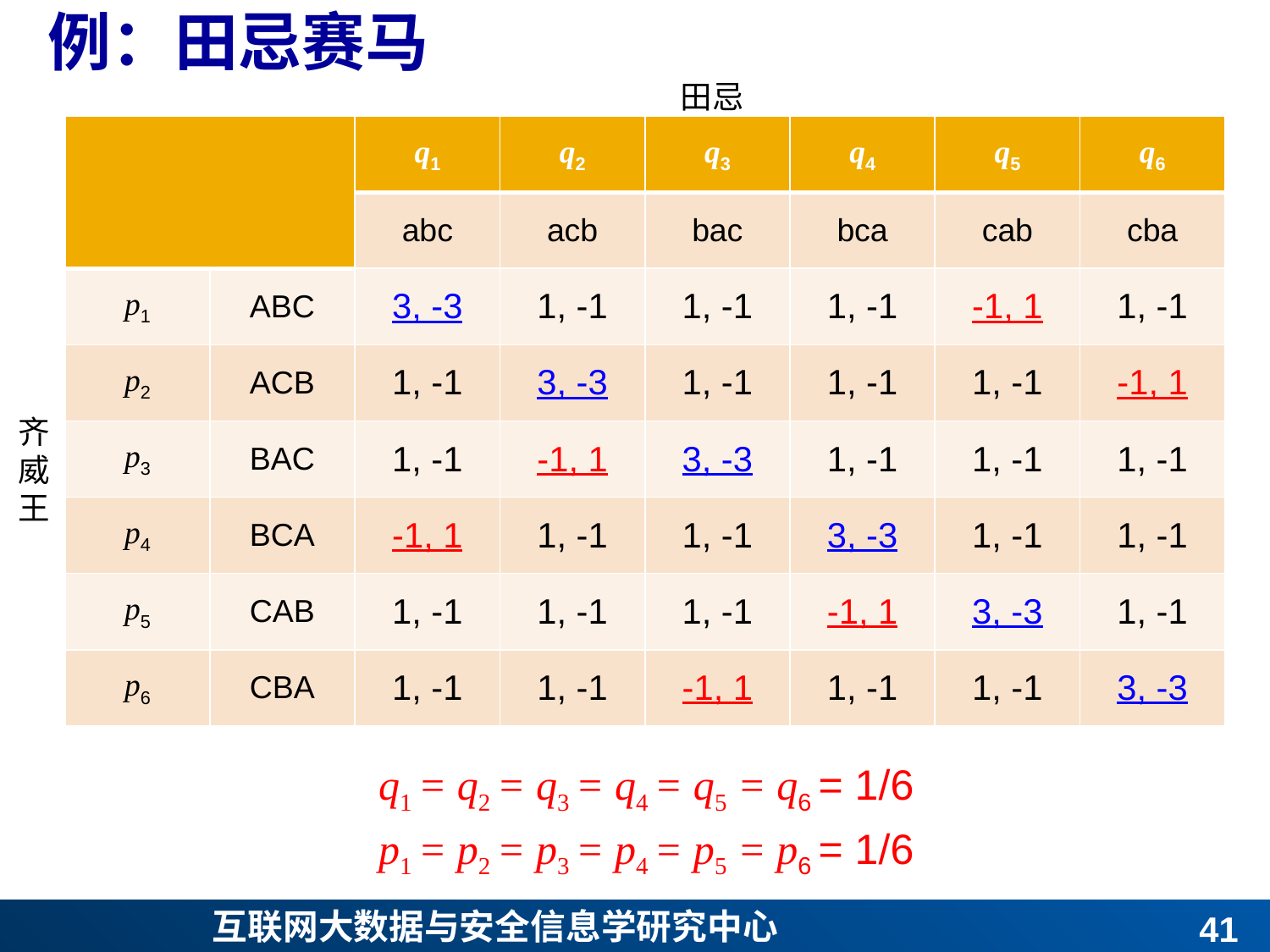

# 例：田忌赛马
田忌
|  |  | q1 | q2 | q3 | q4 | q5 | q6 |
| --- | --- | --- | --- | --- | --- | --- | --- |
|  |  | abc | acb | bac | bca | cab | cba |
| p1 | ABC | 3, -3 | 1, -1 | 1, -1 | 1, -1 | -1, 1 | 1, -1 |
| p2 | ACB | 1, -1 | 3, -3 | 1, -1 | 1, -1 | 1, -1 | -1, 1 |
| p3 | BAC | 1, -1 | -1, 1 | 3, -3 | 1, -1 | 1, -1 | 1, -1 |
| p4 | BCA | -1, 1 | 1, -1 | 1, -1 | 3, -3 | 1, -1 | 1, -1 |
| p5 | CAB | 1, -1 | 1, -1 | 1, -1 | -1, 1 | 3, -3 | 1, -1 |
| p6 | CBA | 1, -1 | 1, -1 | -1, 1 | 1, -1 | 1, -1 | 3, -3 |
齐
威
王
q1 = q2 = q3 = q4 = q5 = q6 = 1/6
p1 = p2 = p3 = p4 = p5 = p6 = 1/6
41